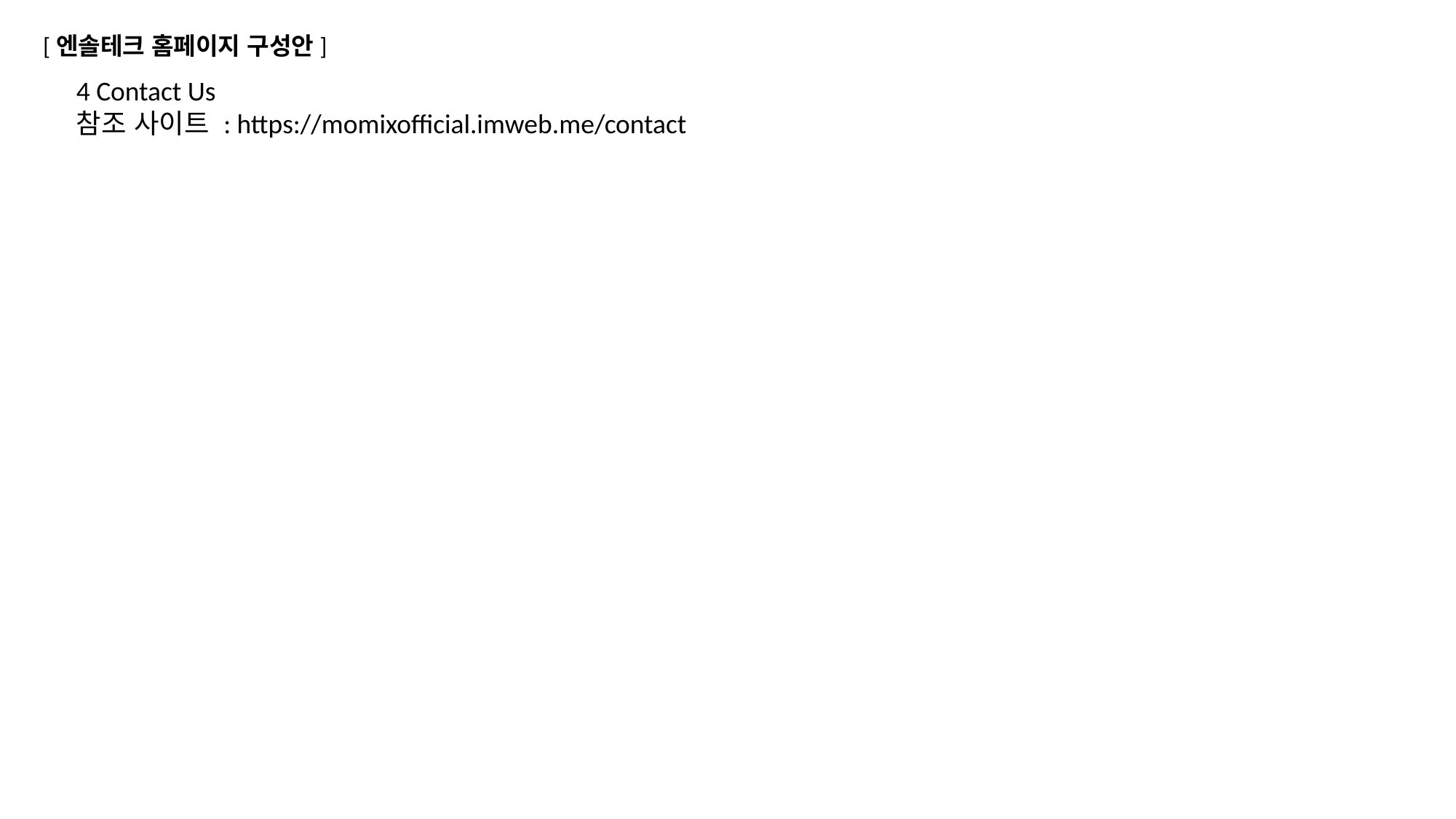

# [엔솔테크 홈페이지 구성안]
4 Contact Us
참조 사이트 : https://momixofficial.imweb.me/contact